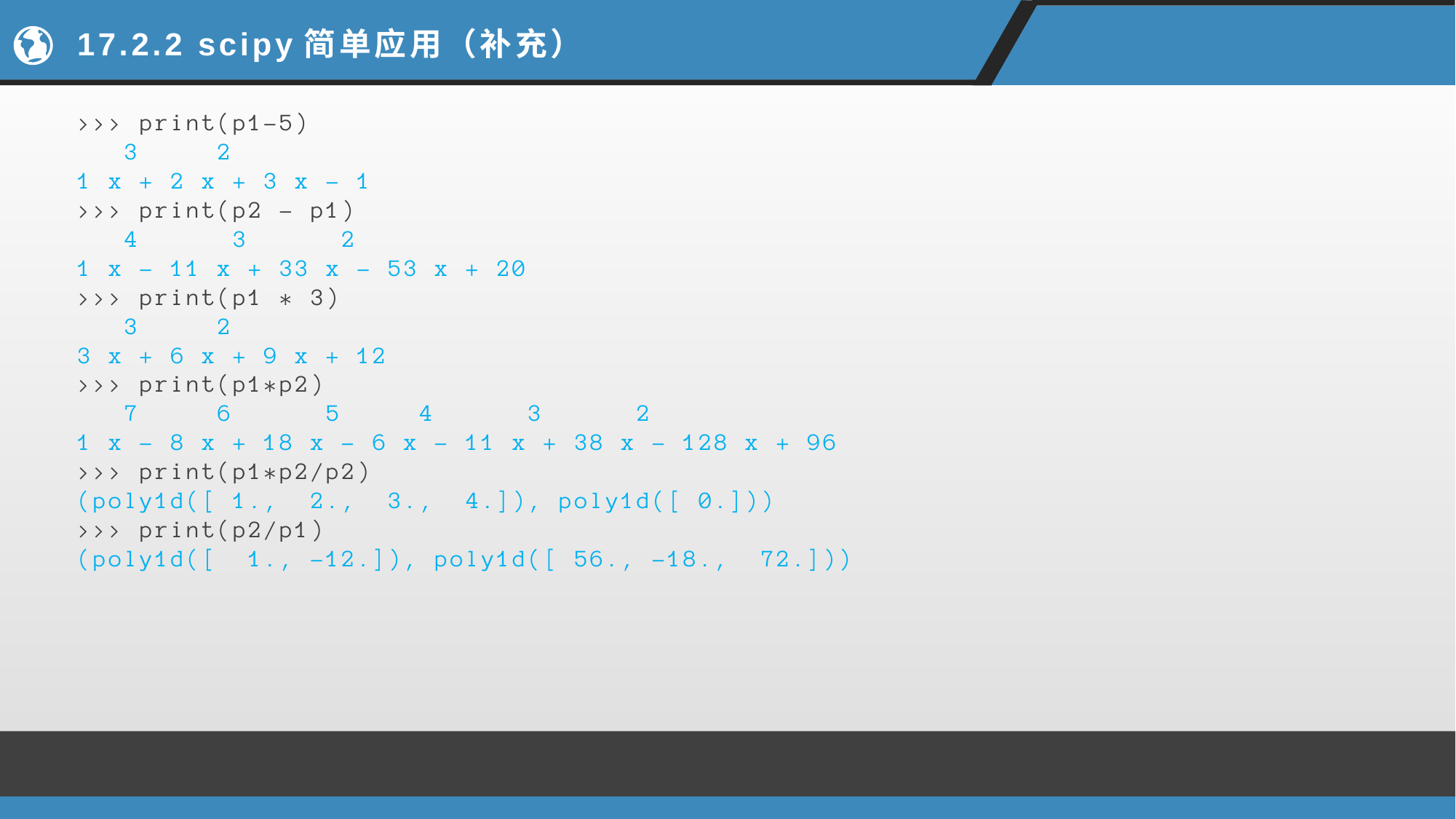

# 17.2.2 scipy简单应用（补充）

>>> print(p1-5)
   3     2
1 x + 2 x + 3 x - 1
>>> print(p2 - p1)
   4      3      2
1 x - 11 x + 33 x - 53 x + 20
>>> print(p1 * 3)
   3     2
3 x + 6 x + 9 x + 12
>>> print(p1*p2)
   7     6      5     4      3      2
1 x - 8 x + 18 x - 6 x - 11 x + 38 x - 128 x + 96
>>> print(p1*p2/p2)
(poly1d([ 1.,  2.,  3.,  4.]), poly1d([ 0.]))
>>> print(p2/p1)
(poly1d([  1., -12.]), poly1d([ 56., -18.,  72.]))